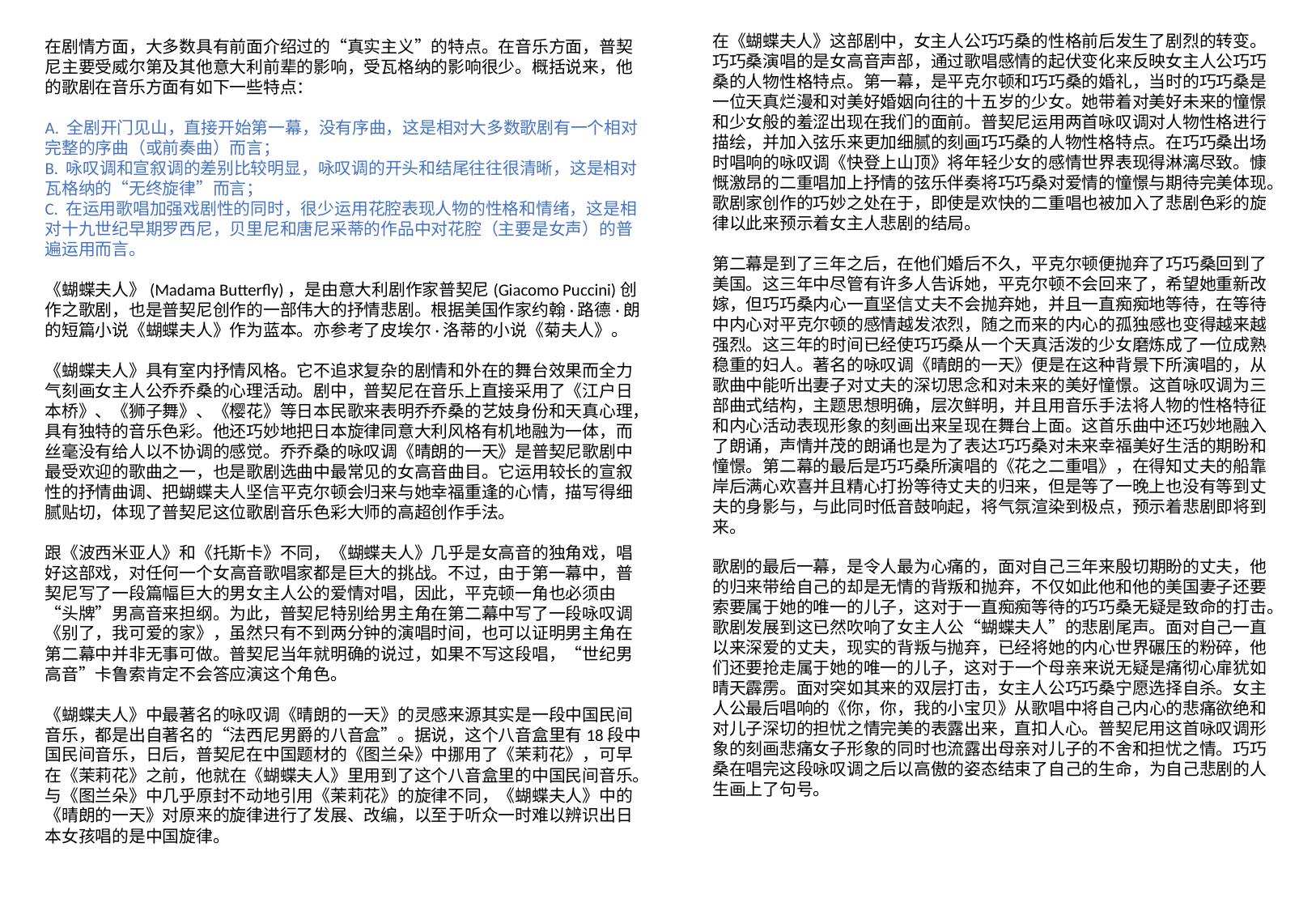

在《蝴蝶夫人》这部剧中，女主人公巧巧桑的性格前后发生了剧烈的转变。巧巧桑演唱的是女高音声部，通过歌唱感情的起伏变化来反映女主人公巧巧桑的人物性格特点。第一幕，是平克尔顿和巧巧桑的婚礼，当时的巧巧桑是一位天真烂漫和对美好婚姻向往的十五岁的少女。她带着对美好未来的憧憬和少女般的羞涩出现在我们的面前。普契尼运用两首咏叹调对人物性格进行描绘，并加入弦乐来更加细腻的刻画巧巧桑的人物性格特点。在巧巧桑出场时唱响的咏叹调《快登上山顶》将年轻少女的感情世界表现得淋漓尽致。慷慨激昂的二重唱加上抒情的弦乐伴奏将巧巧桑对爱情的憧憬与期待完美体现。歌剧家创作的巧妙之处在于，即使是欢快的二重唱也被加入了悲剧色彩的旋律以此来预示着女主人悲剧的结局。

第二幕是到了三年之后，在他们婚后不久，平克尔顿便抛弃了巧巧桑回到了美国。这三年中尽管有许多人告诉她，平克尔顿不会回来了，希望她重新改嫁，但巧巧桑内心一直坚信丈夫不会抛弃她，并且一直痴痴地等待，在等待中内心对平克尔顿的感情越发浓烈，随之而来的内心的孤独感也变得越来越强烈。这三年的时间已经使巧巧桑从一个天真活泼的少女磨炼成了一位成熟稳重的妇人。著名的咏叹调《晴朗的一天》便是在这种背景下所演唱的，从歌曲中能听出妻子对丈夫的深切思念和对未来的美好憧憬。这首咏叹调为三部曲式结构，主题思想明确，层次鲜明，并且用音乐手法将人物的性格特征和内心活动表现形象的刻画出来呈现在舞台上面。这首乐曲中还巧妙地融入了朗诵，声情并茂的朗诵也是为了表达巧巧桑对未来幸福美好生活的期盼和憧憬。第二幕的最后是巧巧桑所演唱的《花之二重唱》，在得知丈夫的船靠岸后满心欢喜并且精心打扮等待丈夫的归来，但是等了一晚上也没有等到丈夫的身影与，与此同时低音鼓响起，将气氛渲染到极点，预示着悲剧即将到来。

歌剧的最后一幕，是令人最为心痛的，面对自己三年来殷切期盼的丈夫，他的归来带给自己的却是无情的背叛和抛弃，不仅如此他和他的美国妻子还要索要属于她的唯一的儿子，这对于一直痴痴等待的巧巧桑无疑是致命的打击。歌剧发展到这已然吹响了女主人公“蝴蝶夫人”的悲剧尾声。面对自己一直以来深爱的丈夫，现实的背叛与抛弃，已经将她的内心世界碾压的粉碎，他们还要抢走属于她的唯一的儿子，这对于一个母亲来说无疑是痛彻心扉犹如晴天霹雳。面对突如其来的双层打击，女主人公巧巧桑宁愿选择自杀。女主人公最后唱响的《你，你，我的小宝贝》从歌唱中将自己内心的悲痛欲绝和对儿子深切的担忧之情完美的表露出来，直扣人心。普契尼用这首咏叹调形象的刻画悲痛女子形象的同时也流露出母亲对儿子的不舍和担忧之情。巧巧桑在唱完这段咏叹调之后以高傲的姿态结束了自己的生命，为自己悲剧的人生画上了句号。
在剧情方面，大多数具有前面介绍过的“真实主义”的特点。在音乐方面，普契尼主要受威尔第及其他意大利前辈的影响，受瓦格纳的影响很少。概括说来，他的歌剧在音乐方面有如下一些特点：
‌
A. 全剧开门见山，直接开始第一幕，没有序曲，这是相对大多数歌剧有一个相对完整的序曲（或前奏曲）而言；
B. 咏叹调和宣叙调的差别比较明显，咏叹调的开头和结尾往往很清晰，这是相对瓦格纳的“无终旋律”而言；
C. 在运用歌唱加强戏剧性的同时，很少运用花腔表现人物的性格和情绪，这是相对十九世纪早期罗西尼，贝里尼和唐尼采蒂的作品中对花腔（主要是女声）的普遍运用而言。
‌
《蝴蝶夫人》(Madama Butterfly)，是由意大利剧作家普契尼(Giacomo Puccini)创作之歌剧，也是普契尼创作的一部伟大的抒情悲剧。根据美国作家约翰·路德·朗的短篇小说《蝴蝶夫人》作为蓝本。亦参考了皮埃尔·洛蒂的小说《菊夫人》。

《蝴蝶夫人》具有室内抒情风格。它不追求复杂的剧情和外在的舞台效果而全力气刻画女主人公乔乔桑的心理活动。剧中，普契尼在音乐上直接采用了《江户日本桥》、《狮子舞》、《樱花》等日本民歌来表明乔乔桑的艺妓身份和天真心理，具有独特的音乐色彩。他还巧妙地把日本旋律同意大利风格有机地融为一体，而丝毫没有给人以不协调的感觉。乔乔桑的咏叹调《晴朗的一天》是普契尼歌剧中最受欢迎的歌曲之一，也是歌剧选曲中最常见的女高音曲目。它运用较长的宣叙性的抒情曲调、把蝴蝶夫人坚信平克尔顿会归来与她幸福重逢的心情，描写得细腻贴切，体现了普契尼这位歌剧音乐色彩大师的高超创作手法。
‌
跟《波西米亚人》和《托斯卡》不同，《蝴蝶夫人》几乎是女高音的独角戏，唱好这部戏，对任何一个女高音歌唱家都是巨大的挑战。不过，由于第一幕中，普契尼写了一段篇幅巨大的男女主人公的爱情对唱，因此，平克顿一角也必须由“头牌”男高音来担纲。为此，普契尼特别给男主角在第二幕中写了一段咏叹调《别了，我可爱的家》，虽然只有不到两分钟的演唱时间，也可以证明男主角在第二幕中并非无事可做。普契尼当年就明确的说过，如果不写这段唱，“世纪男高音”卡鲁索肯定不会答应演这个角色。

《蝴蝶夫人》中最著名的咏叹调《晴朗的一天》的灵感来源其实是一段中国民间音乐，都是出自著名的“法西尼男爵的八音盒”。据说，这个八音盒里有18段中国民间音乐，日后，普契尼在中国题材的《图兰朵》中挪用了《茉莉花》，可早在《茉莉花》之前，他就在《蝴蝶夫人》里用到了这个八音盒里的中国民间音乐。与《图兰朵》中几乎原封不动地引用《茉莉花》的旋律不同，《蝴蝶夫人》中的《晴朗的一天》对原来的旋律进行了发展、改编，以至于听众一时难以辨识出日本女孩唱的是中国旋律。